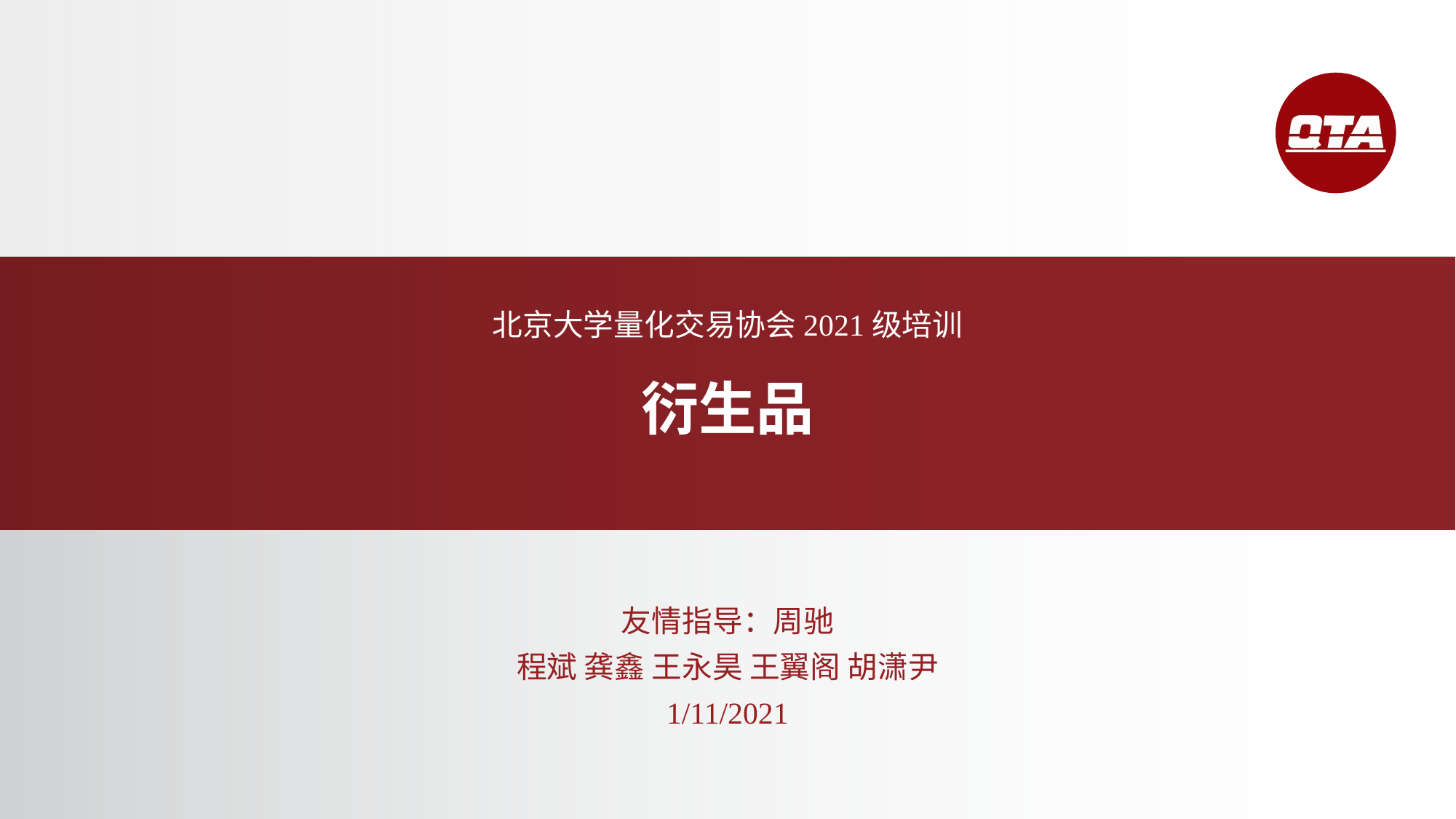

北京大学量化交易协会2021级培训
衍生品
友情指导：周驰
程斌 龚鑫 王永昊 王翼阁 胡潇尹
1/11/2021